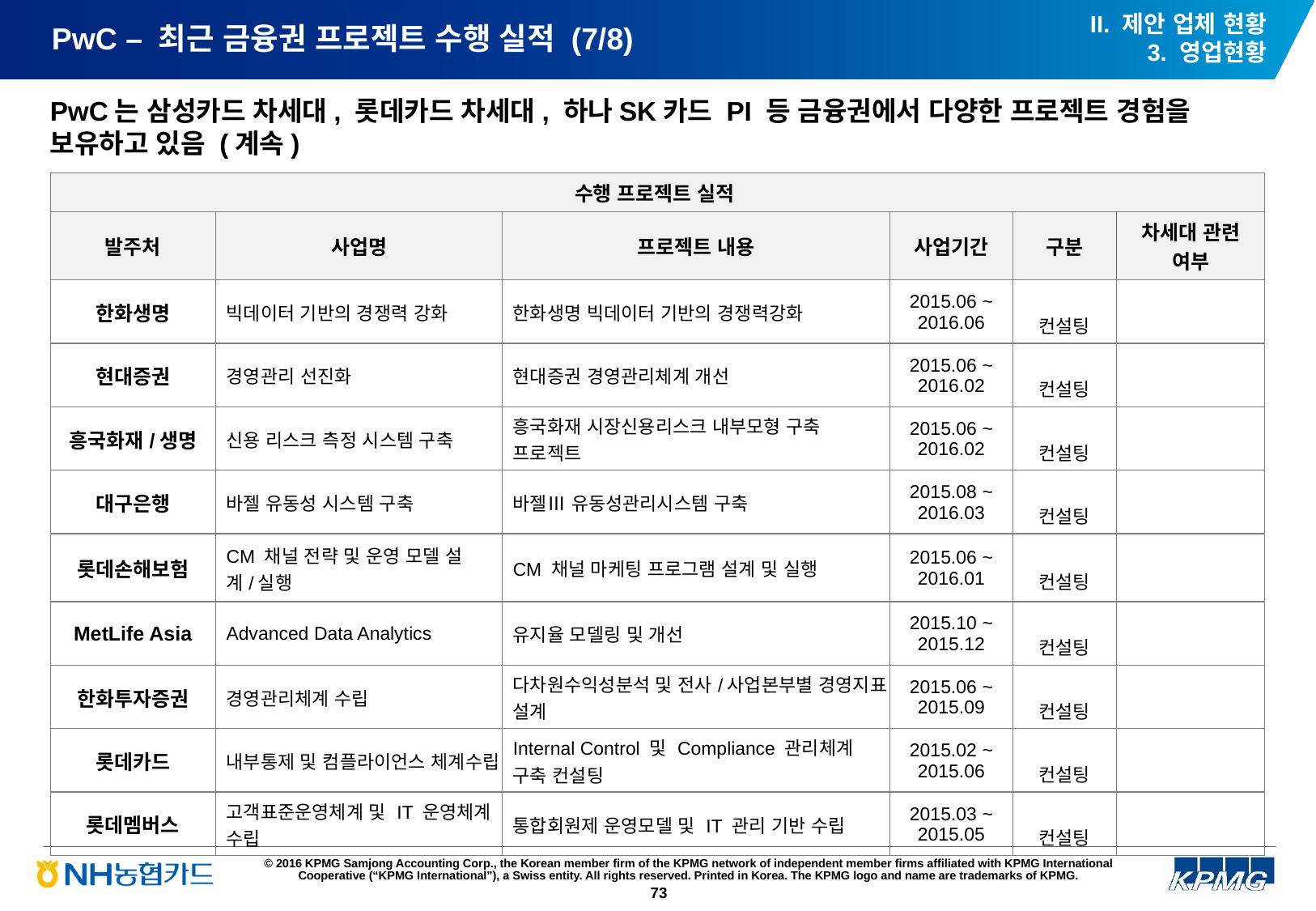

II. 제안 업체 현황
3. 영업현황
# PwC – 최근 금융권 프로젝트 수행 실적 (7/8)
PwC는 삼성카드 차세대, 롯데카드 차세대, 하나SK카드 PI 등 금융권에서 다양한 프로젝트 경험을 보유하고 있음 (계속)
| 수행 프로젝트 실적 |  |  |  |  |  |
| --- | --- | --- | --- | --- | --- |
| 발주처 | 사업명 | 프로젝트 내용 | 사업기간 | 구분 | 차세대 관련 여부 |
| 한화생명 | 빅데이터 기반의 경쟁력 강화 | 한화생명 빅데이터 기반의 경쟁력강화 | 2015.06 ~ 2016.06 | 컨설팅 |  |
| 현대증권 | 경영관리 선진화 | 현대증권 경영관리체계 개선 | 2015.06 ~ 2016.02 | 컨설팅 |  |
| 흥국화재/생명 | 신용 리스크 측정 시스템 구축 | 흥국화재 시장신용리스크 내부모형 구축 프로젝트 | 2015.06 ~ 2016.02 | 컨설팅 |  |
| 대구은행 | 바젤 유동성 시스템 구축 | 바젤Ⅲ 유동성관리시스템 구축 | 2015.08 ~ 2016.03 | 컨설팅 |  |
| 롯데손해보험 | CM 채널 전략 및 운영 모델 설계/실행 | CM 채널 마케팅 프로그램 설계 및 실행 | 2015.06 ~ 2016.01 | 컨설팅 |  |
| MetLife Asia | Advanced Data Analytics | 유지율 모델링 및 개선 | 2015.10 ~ 2015.12 | 컨설팅 |  |
| 한화투자증권 | 경영관리체계 수립 | 다차원수익성분석 및 전사/사업본부별 경영지표 설계 | 2015.06 ~ 2015.09 | 컨설팅 |  |
| 롯데카드 | 내부통제 및 컴플라이언스 체계수립 | Internal Control 및 Compliance 관리체계 구축 컨설팅 | 2015.02 ~ 2015.06 | 컨설팅 |  |
| 롯데멤버스 | 고객표준운영체계 및 IT 운영체계 수립 | 통합회원제 운영모델 및 IT 관리 기반 수립 | 2015.03 ~ 2015.05 | 컨설팅 |  |